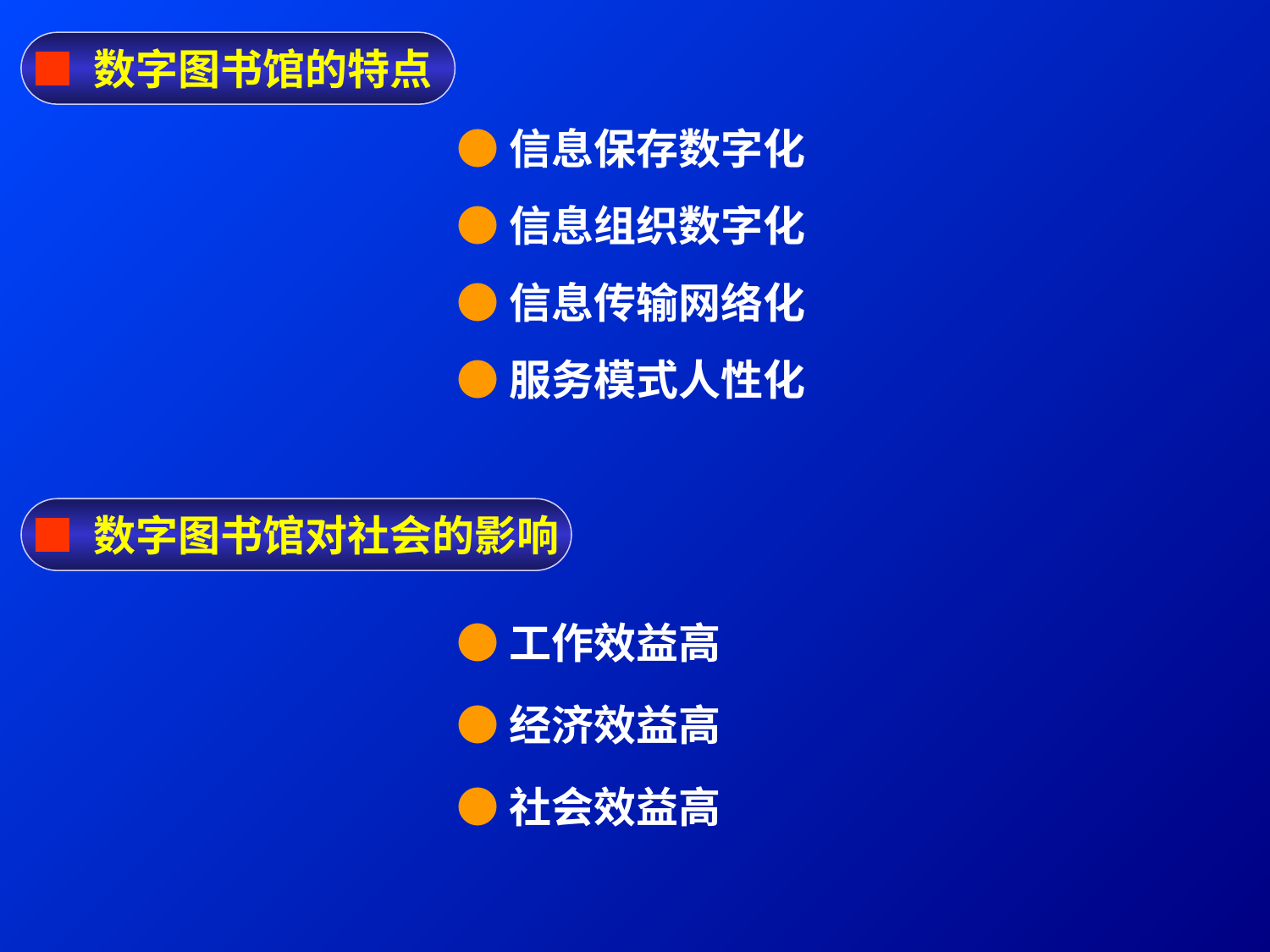

■ 数字图书馆的特点
●信息保存数字化
●信息组织数字化
●信息传输网络化
●服务模式人性化
■ 数字图书馆对社会的影响
●工作效益高
●经济效益高
●社会效益高